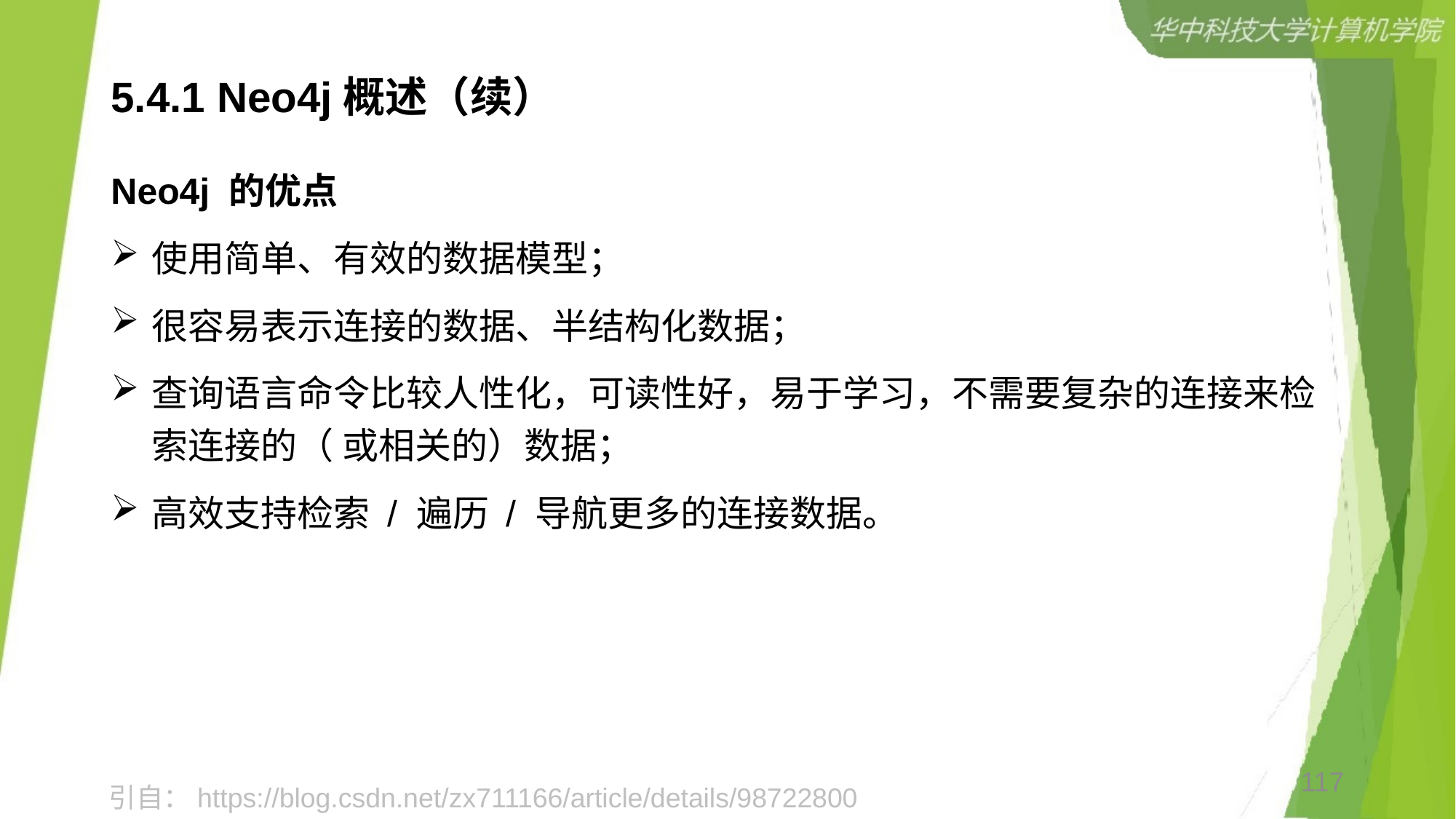

# 5.4.1 Neo4j概述（续）
Neo4j 的优点
使用简单、有效的数据模型；
很容易表示连接的数据、半结构化数据；
查询语言命令比较人性化，可读性好，易于学习，不需要复杂的连接来检索连接的（ 或相关的）数据；
高效支持检索 / 遍历 / 导航更多的连接数据。
117
引自：https://blog.csdn.net/zx711166/article/details/98722800